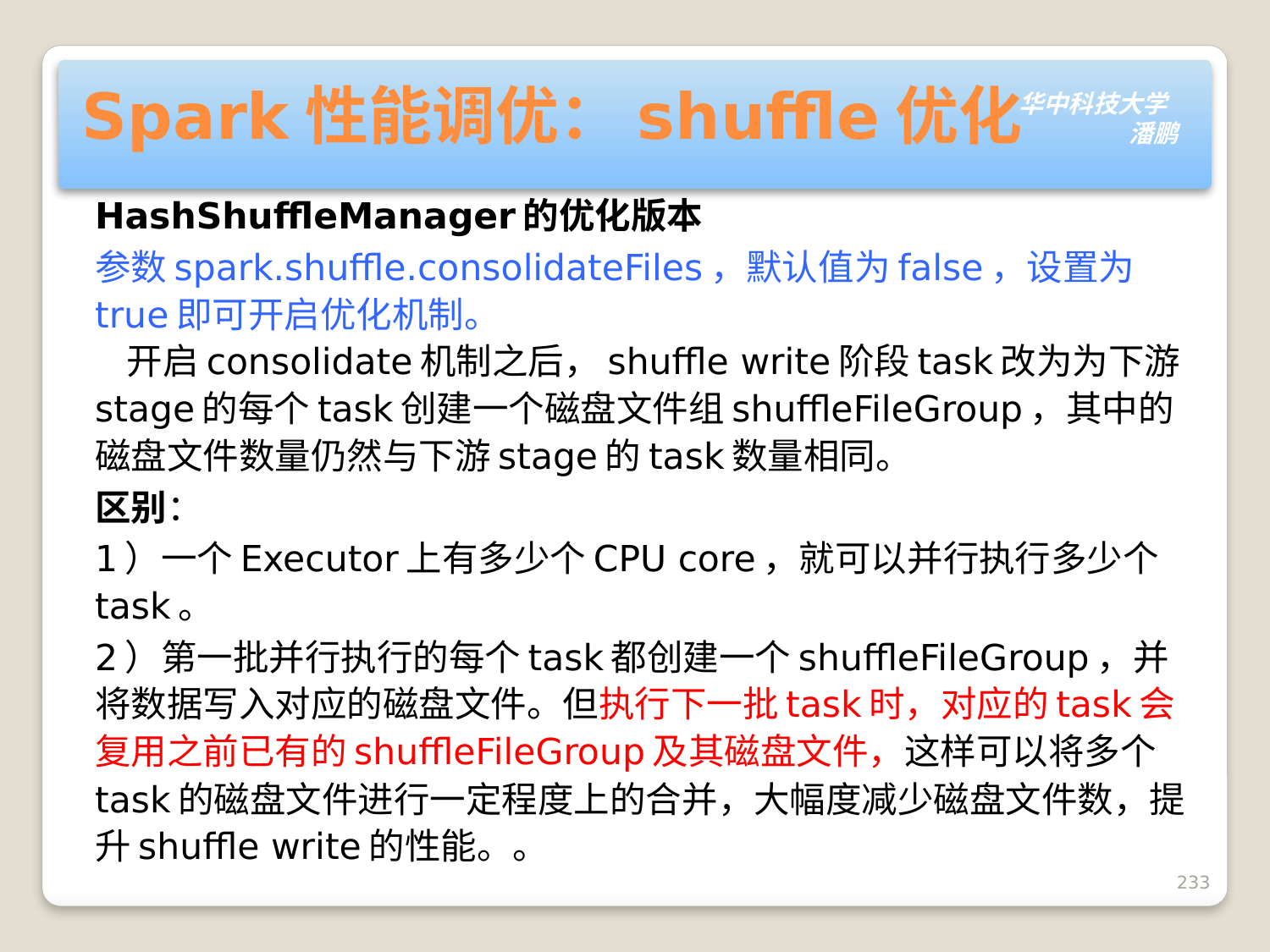

# Spark性能调优：shuffle优化
HashShuffleManager的优化版本
参数spark.shuffle.consolidateFiles，默认值为false，设置为true即可开启优化机制。
    开启consolidate机制之后，shuffle write阶段task改为为下游stage的每个task创建一个磁盘文件组shuffleFileGroup，其中的磁盘文件数量仍然与下游stage的task数量相同。
区别：
1）一个Executor上有多少个CPU core，就可以并行执行多少个task。
2）第一批并行执行的每个task都创建一个shuffleFileGroup，并将数据写入对应的磁盘文件。但执行下一批task时，对应的task会复用之前已有的shuffleFileGroup及其磁盘文件，这样可以将多个task的磁盘文件进行一定程度上的合并，大幅度减少磁盘文件数，提升shuffle write的性能。。
233